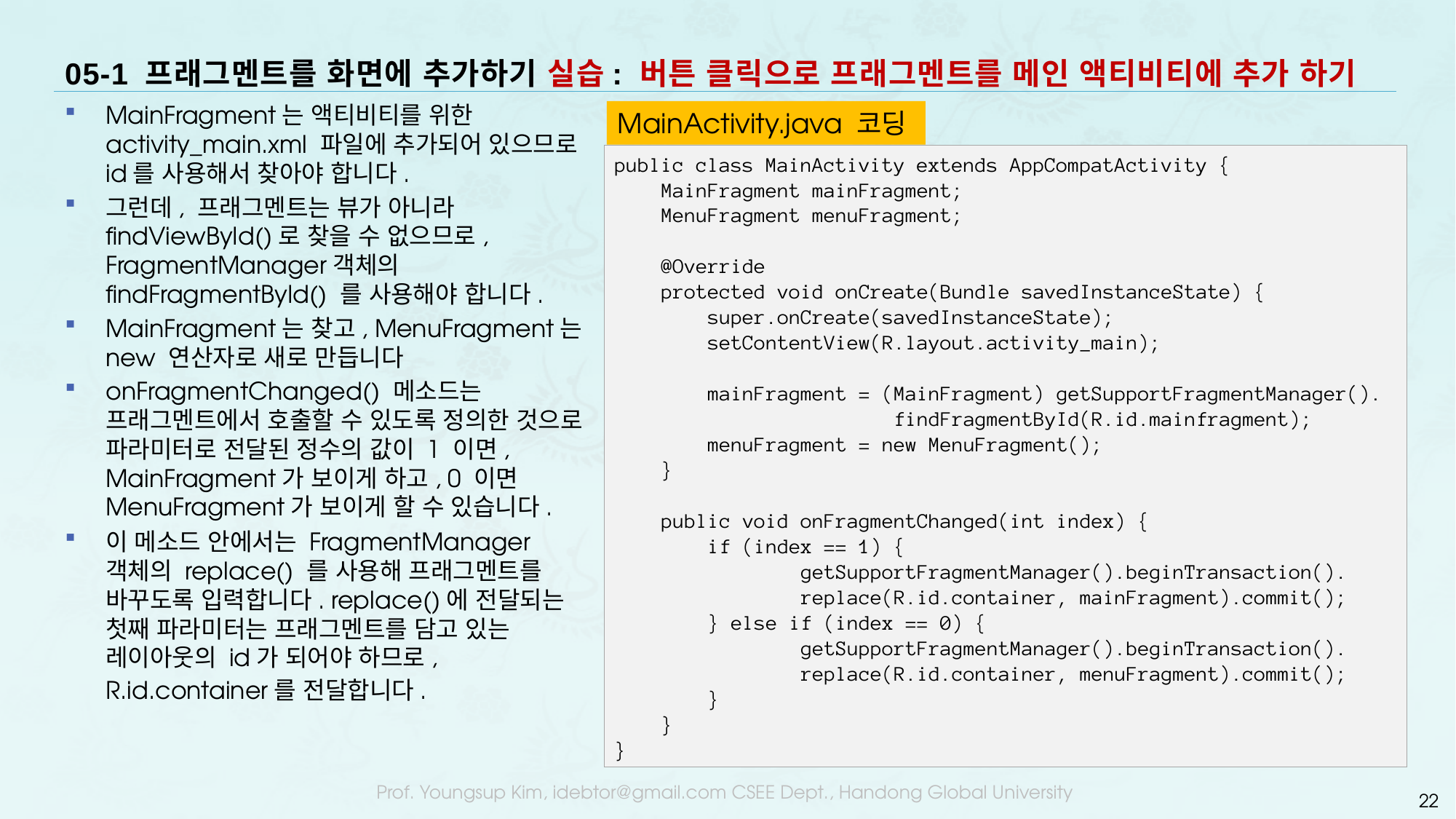

# 05-1 프래그멘트를 화면에 추가하기 실습: 버튼 클릭으로 프래그멘트를 메인 액티비티에 추가 하기
MainFragment는 액티비티를 위한 activity_main.xml 파일에 추가되어 있으므로 id를 사용해서 찾아야 합니다.
그런데, 프래그멘트는 뷰가 아니라  findViewById()로 찾을 수 없으므로, FragmentManager객체의 findFragmentById() 를 사용해야 합니다.
MainFragment는 찾고, MenuFragment는 new 연산자로 새로 만듭니다
onFragmentChanged() 메소드는 프래그멘트에서 호출할 수 있도록 정의한 것으로 파라미터로 전달된 정수의 값이 1 이면, MainFragment가 보이게 하고, 0 이면 MenuFragment가 보이게 할 수 있습니다.
이 메소드 안에서는 FragmentManager 객체의 replace() 를 사용해 프래그멘트를 바꾸도록 입력합니다. replace()에 전달되는 첫째 파라미터는 프래그멘트를 담고 있는 레이아웃의 id가 되어야 하므로, R.id.container를 전달합니다.

MainActivity.java 코딩
public class MainActivity extends AppCompatActivity {
    MainFragment mainFragment;
    MenuFragment menuFragment;

    @Override
    protected void onCreate(Bundle savedInstanceState) {
        super.onCreate(savedInstanceState);
        setContentView(R.layout.activity_main);

        mainFragment = (MainFragment) getSupportFragmentManager().
                        findFragmentById(R.id.mainfragment);
        menuFragment = new MenuFragment();
    }

    public void onFragmentChanged(int index) {
        if (index == 1) {
                getSupportFragmentManager().beginTransaction().
                replace(R.id.container, mainFragment).commit();
        } else if (index == 0) {
                getSupportFragmentManager().beginTransaction().
                replace(R.id.container, menuFragment).commit();
        }
    }
}
22